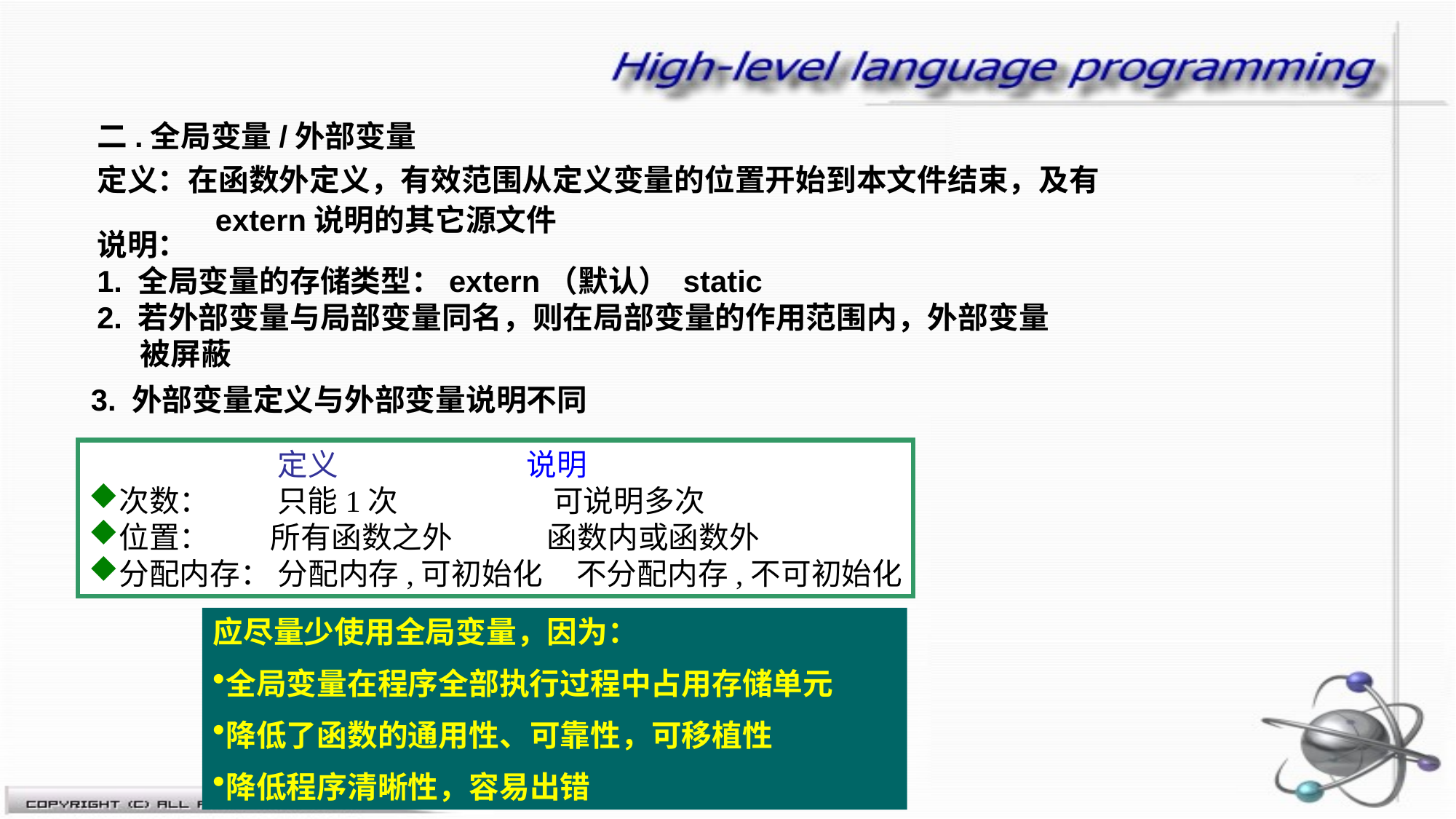

二.全局变量/外部变量
定义：在函数外定义，有效范围从定义变量的位置开始到本文件结束，及有extern说明的其它源文件
说明：
1. 全局变量的存储类型：extern（默认） static
2. 若外部变量与局部变量同名，则在局部变量的作用范围内，外部变量被屏蔽
3. 外部变量定义与外部变量说明不同
                           定义                            说明
次数：          只能1次                       可说明多次
位置：         所有函数之外              函数内或函数外
分配内存： 分配内存,可初始化     不分配内存,不可初始化
应尽量少使用全局变量，因为：
全局变量在程序全部执行过程中占用存储单元
降低了函数的通用性、可靠性，可移植性
降低程序清晰性，容易出错